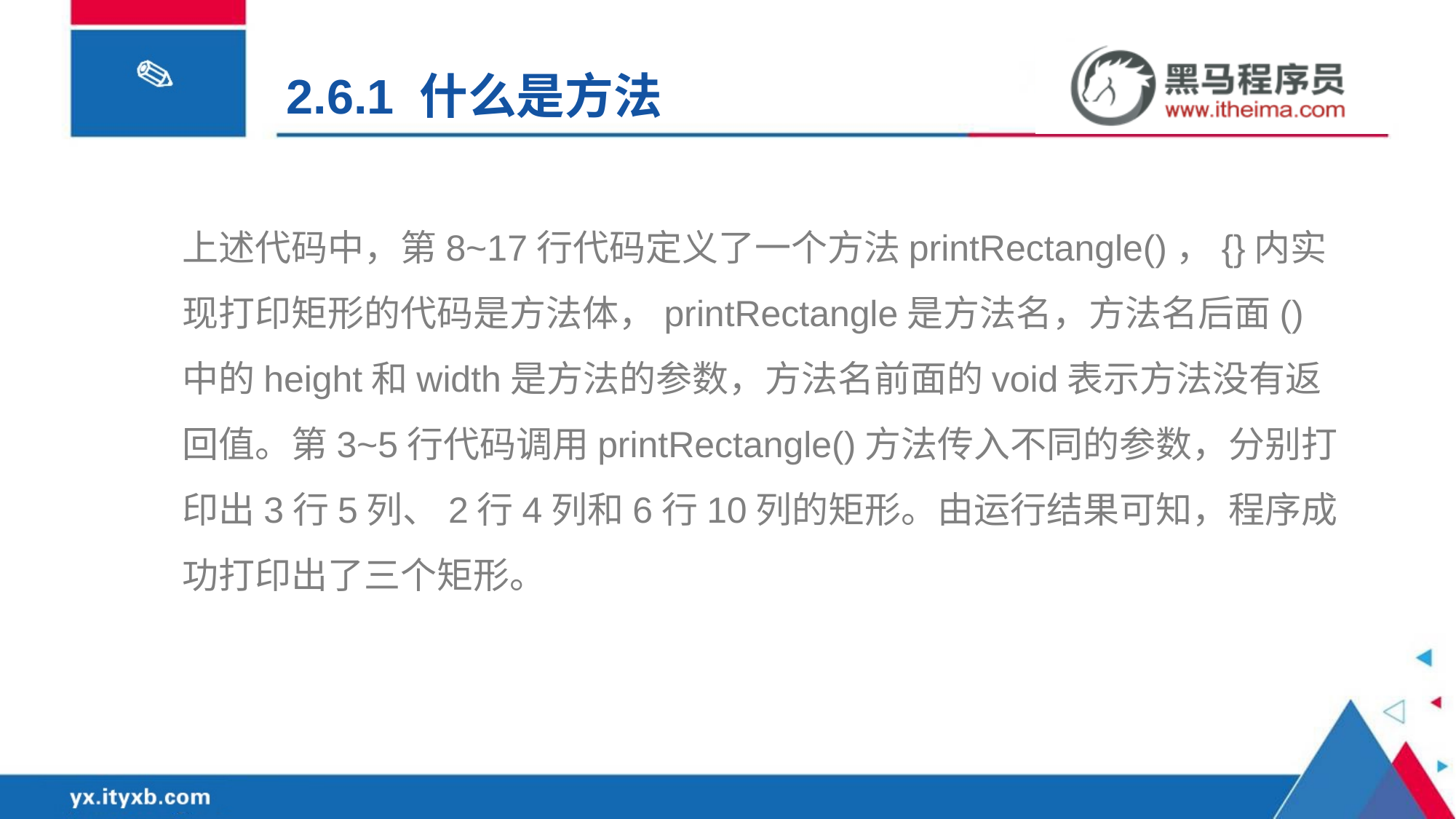

2.6.1 什么是方法

上述代码中，第8~17行代码定义了一个方法printRectangle()，{}内实现打印矩形的代码是方法体，printRectangle是方法名，方法名后面()中的height和width是方法的参数，方法名前面的void表示方法没有返回值。第3~5行代码调用printRectangle()方法传入不同的参数，分别打印出3行5列、2行4列和6行10列的矩形。由运行结果可知，程序成功打印出了三个矩形。